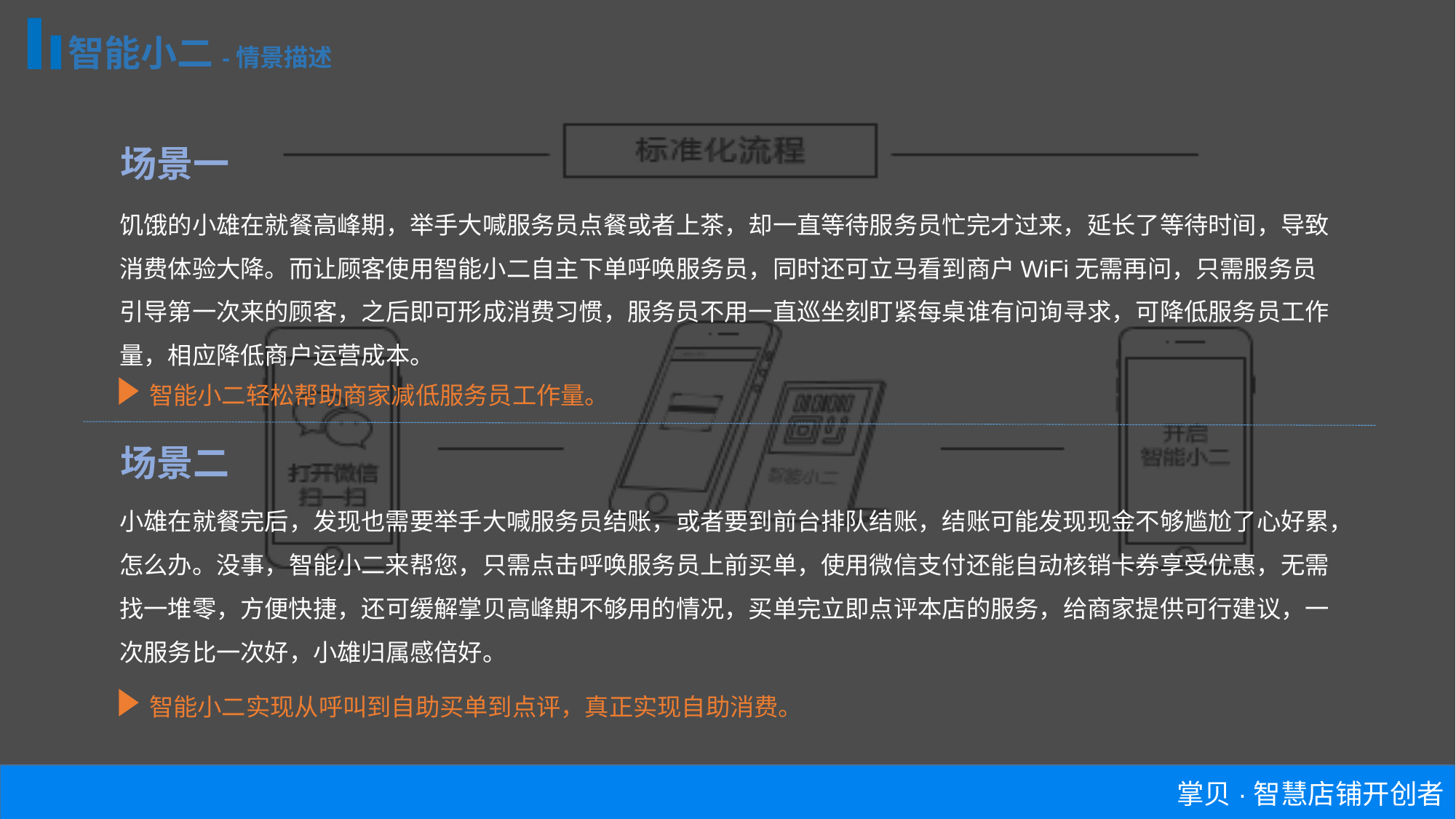

智能小二-情景描述

场景一
饥饿的小雄在就餐高峰期，举手大喊服务员点餐或者上茶，却一直等待服务员忙完才过来，延长了等待时间，导致消费体验大降。而让顾客使用智能小二自主下单呼唤服务员，同时还可立马看到商户WiFi无需再问，只需服务员引导第一次来的顾客，之后即可形成消费习惯，服务员不用一直巡坐刻盯紧每桌谁有问询寻求，可降低服务员工作量，相应降低商户运营成本。
智能小二轻松帮助商家减低服务员工作量。

场景二
小雄在就餐完后，发现也需要举手大喊服务员结账，或者要到前台排队结账，结账可能发现现金不够尴尬了心好累，怎么办。没事，智能小二来帮您，只需点击呼唤服务员上前买单，使用微信支付还能自动核销卡券享受优惠，无需找一堆零，方便快捷，还可缓解掌贝高峰期不够用的情况，买单完立即点评本店的服务，给商家提供可行建议，一次服务比一次好，小雄归属感倍好。
智能小二实现从呼叫到自助买单到点评，真正实现自助消费。